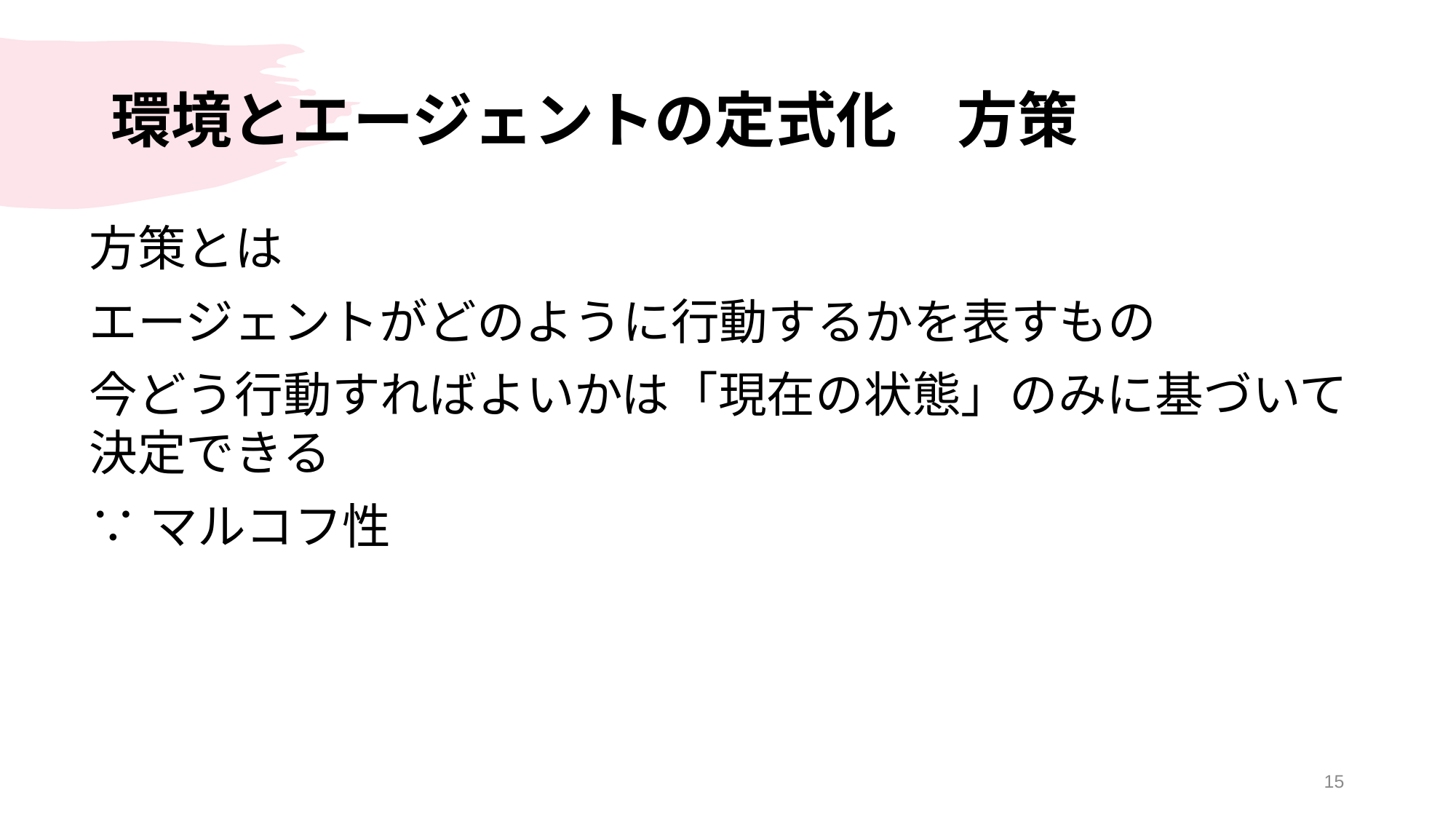

# 環境とエージェントの定式化　方策
方策とは
エージェントがどのように行動するかを表すもの
今どう行動すればよいかは「現在の状態」のみに基づいて決定できる
∵マルコフ性

15